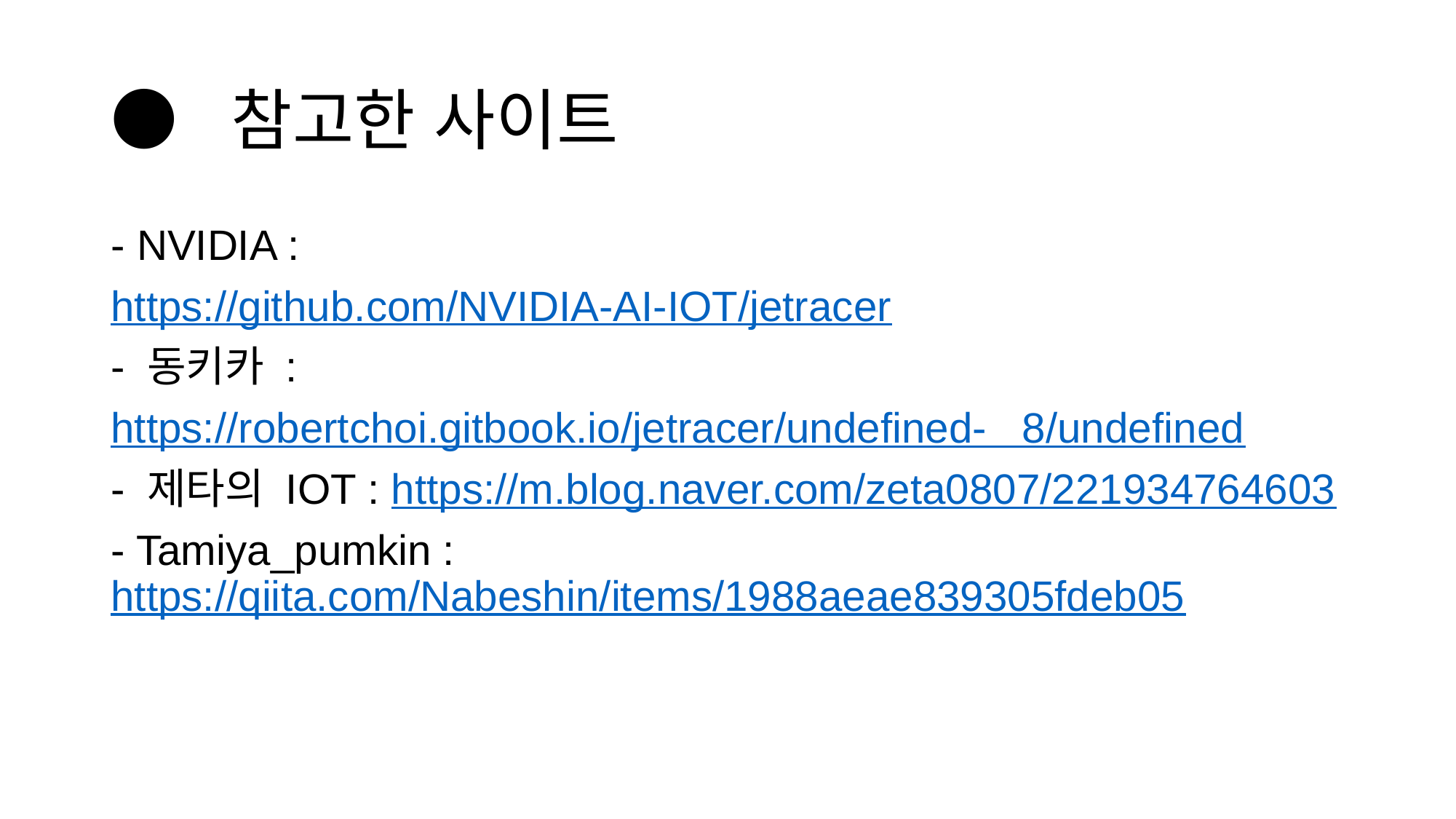

# ●  참고한 사이트
- NVIDIA :
https://github.com/NVIDIA-AI-IOT/jetracer
- 동키카 :
https://robertchoi.gitbook.io/jetracer/undefined-   8/undefined
- 제타의 IOT : https://m.blog.naver.com/zeta0807/221934764603
- Tamiya_pumkin : https://qiita.com/Nabeshin/items/1988aeae839305fdeb05